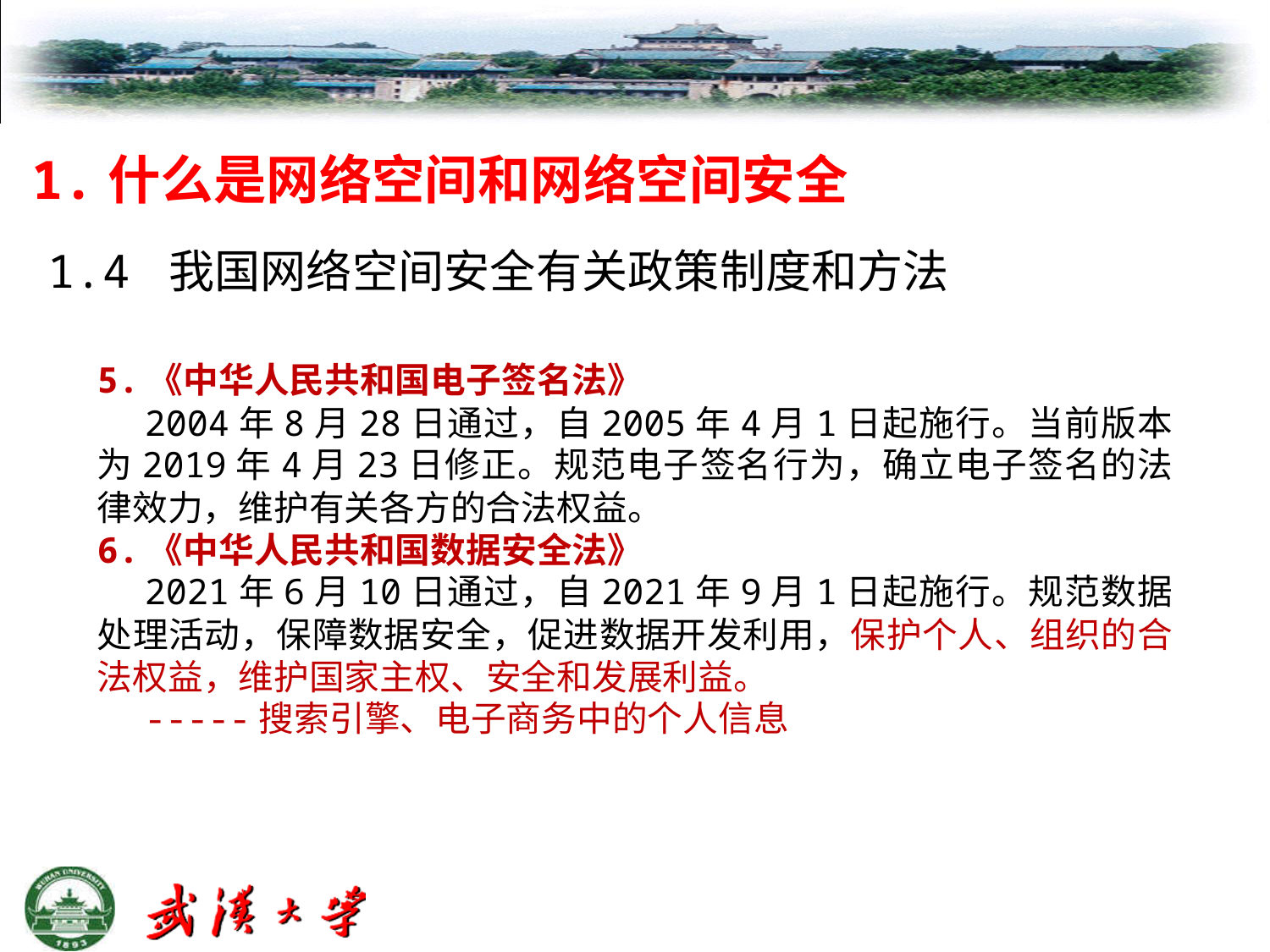

# 1.什么是网络空间和网络空间安全
1.4 我国网络空间安全有关政策制度和方法
5.《中华人民共和国电子签名法》
2004年8月28日通过，自2005年4月1日起施行。当前版本为2019年4月23日修正。规范电子签名行为，确立电子签名的法律效力，维护有关各方的合法权益。
6.《中华人民共和国数据安全法》
2021年6月10日通过，自2021年9月1日起施行。规范数据处理活动，保障数据安全，促进数据开发利用，保护个人、组织的合法权益，维护国家主权、安全和发展利益。
-----搜索引擎、电子商务中的个人信息